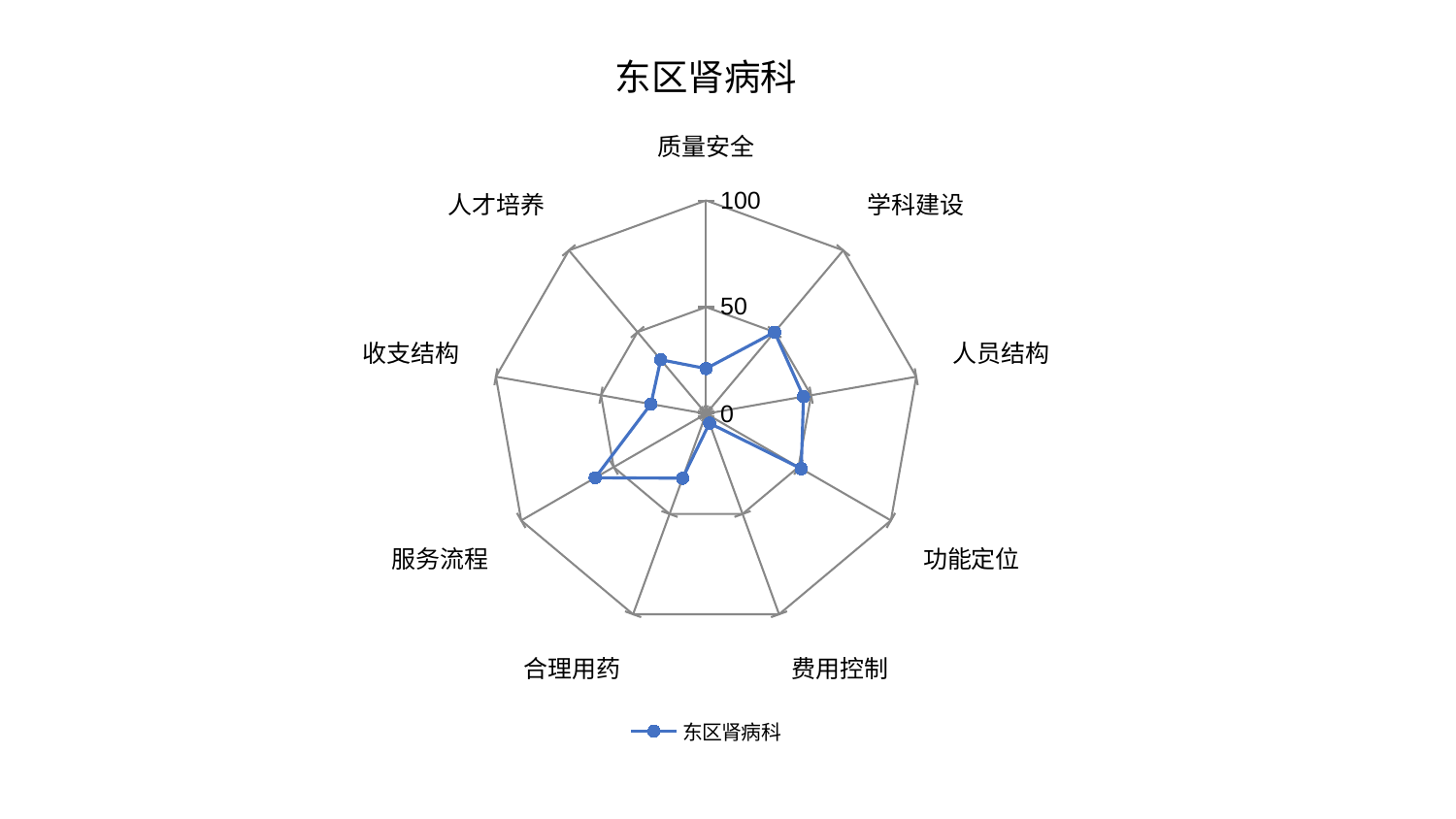

### Chart: 东区肾病科

| Category | 东区肾病科 |
|---|---|
| 质量安全 | 21.190143376340576 |
| 学科建设 | 49.941476465766826 |
| 人员结构 | 46.36986293160194 |
| 功能定位 | 51.5202468386945 |
| 费用控制 | 4.729718525131668 |
| 合理用药 | 32.159399796194144 |
| 服务流程 | 59.97955418867768 |
| 收支结构 | 26.232691760226086 |
| 人才培养 | 33.104954289023325 |
178